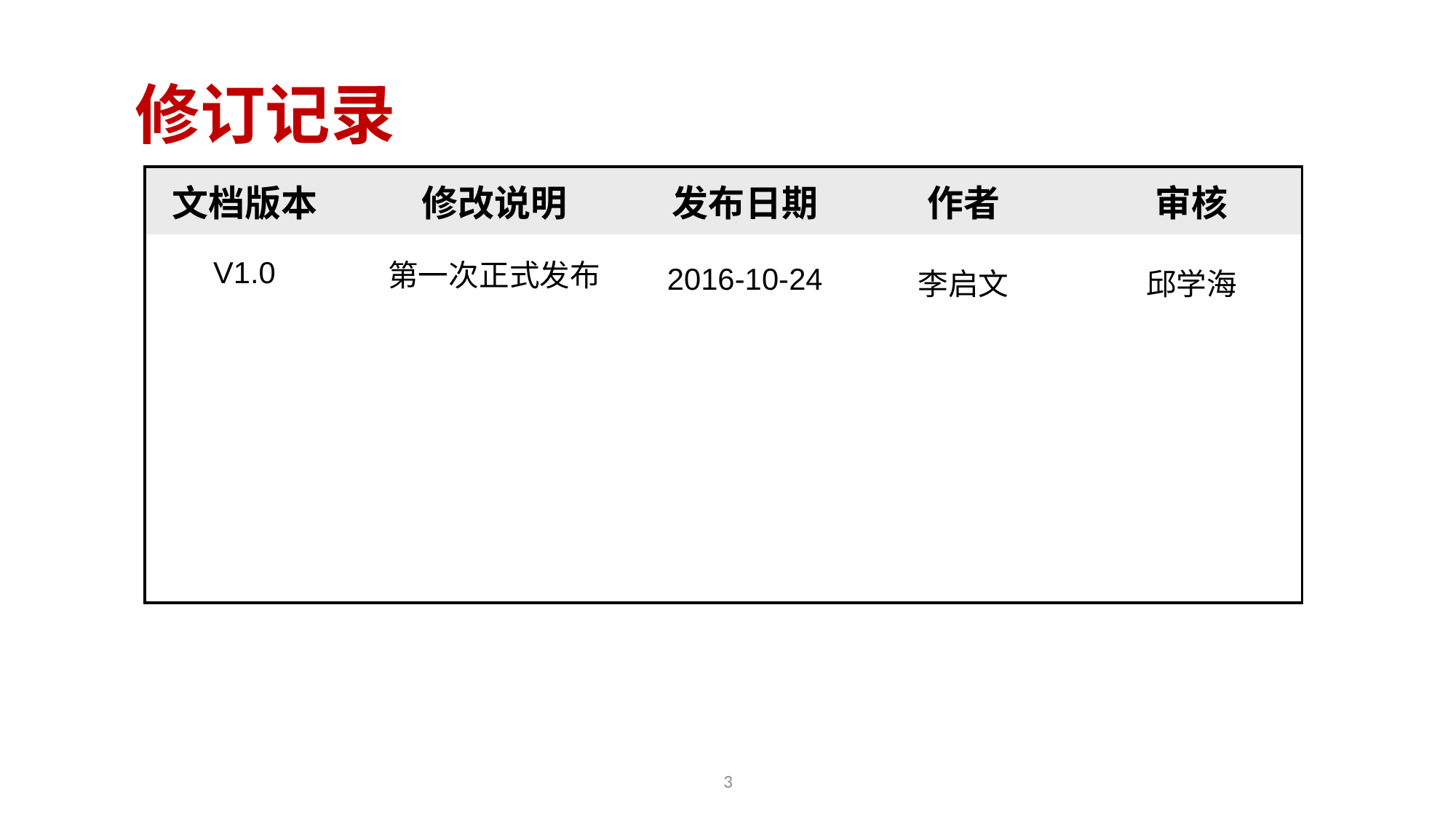

修订记录
| 文档版本 | 修改说明 | 发布日期 | 作者 | 审核 |
| --- | --- | --- | --- | --- |
| V1.0 | 第一次正式发布 | 2016-10-24 | 李启文 | 邱学海 |
|  |  |  |  |  |
|  |  |  |  |  |
|  |  |  |  |  |
3